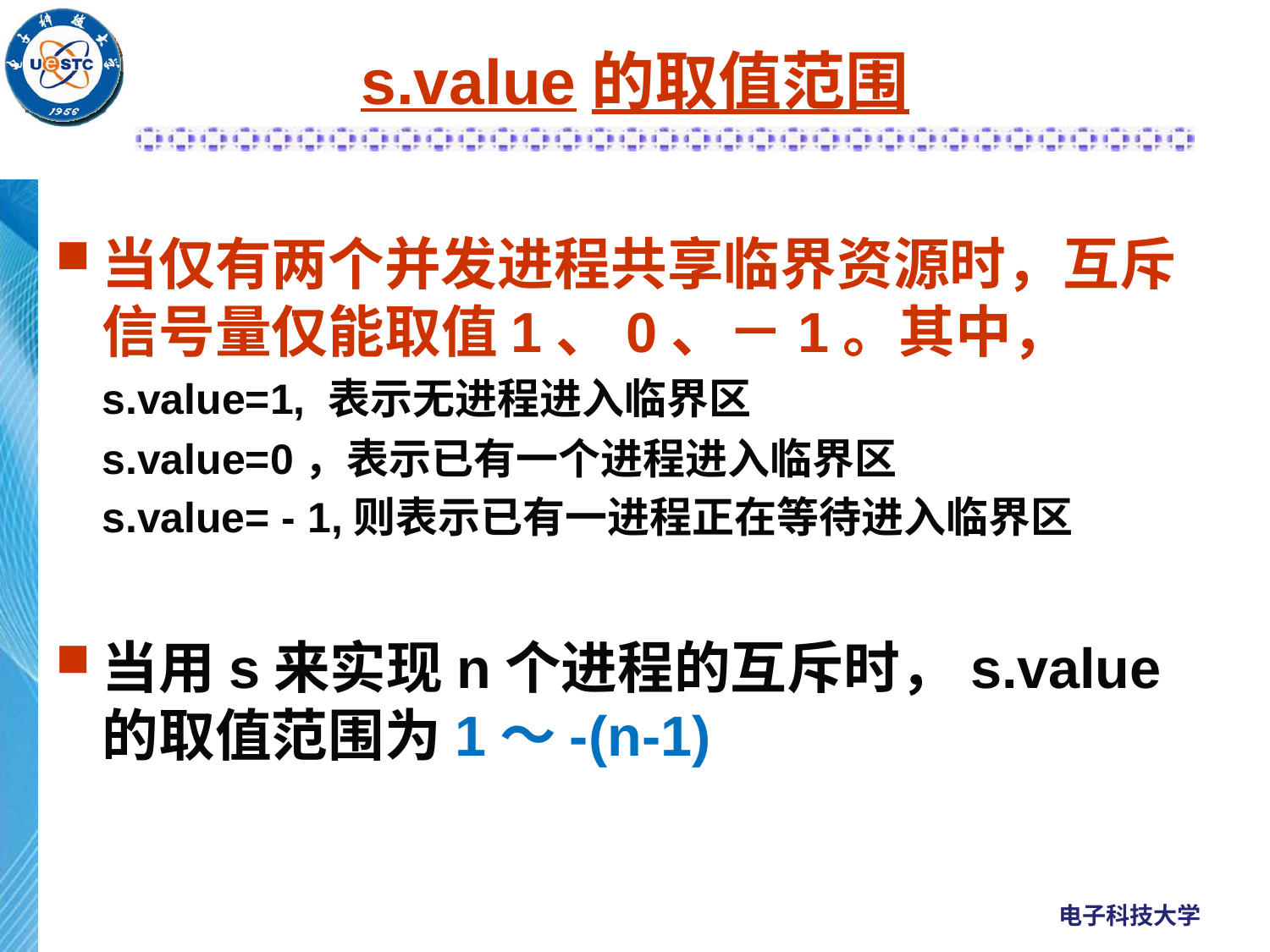

s.value的取值范围
当仅有两个并发进程共享临界资源时，互斥信号量仅能取值1、0、－1。其中，
	s.value=1, 表示无进程进入临界区
	s.value=0，表示已有一个进程进入临界区
    s.value= - 1,则表示已有一进程正在等待进入临界区

当用s来实现n个进程的互斥时，s.value的取值范围为1～-(n-1)